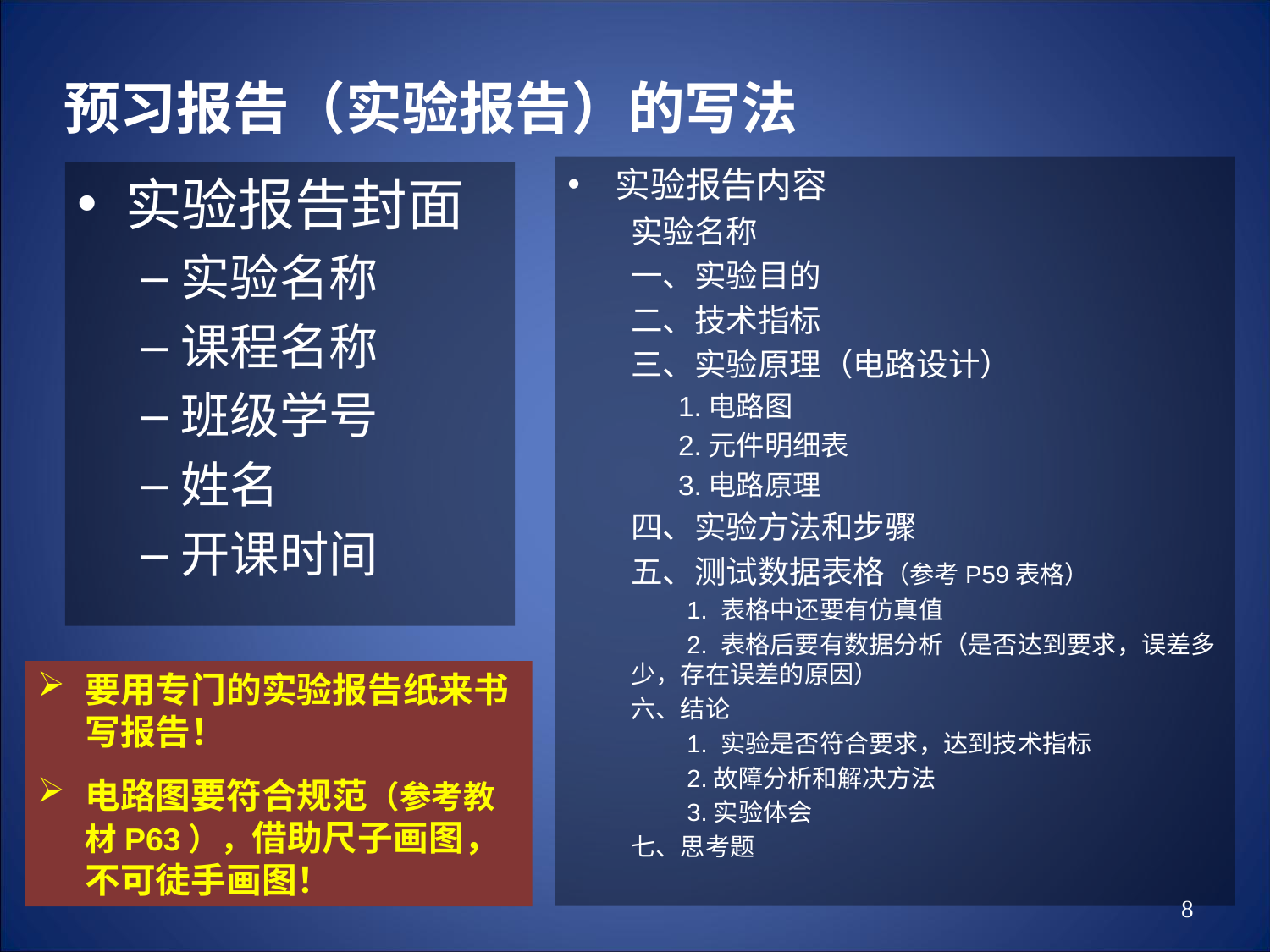

预习报告（实验报告）的写法
实验报告内容
实验名称
一、实验目的
二、技术指标
三、实验原理（电路设计）
      1.电路图
      2.元件明细表
      3.电路原理
四、实验方法和步骤
五、测试数据表格（参考P59表格）
        1. 表格中还要有仿真值
        2. 表格后要有数据分析（是否达到要求，误差多少，存在误差的原因）
六、结论
        1. 实验是否符合要求，达到技术指标
        2.故障分析和解决方法
        3.实验体会
七、思考题
实验报告封面
实验名称
课程名称
班级学号
姓名
开课时间
要用专门的实验报告纸来书写报告！
电路图要符合规范（参考教材P63），借助尺子画图，不可徒手画图！
8